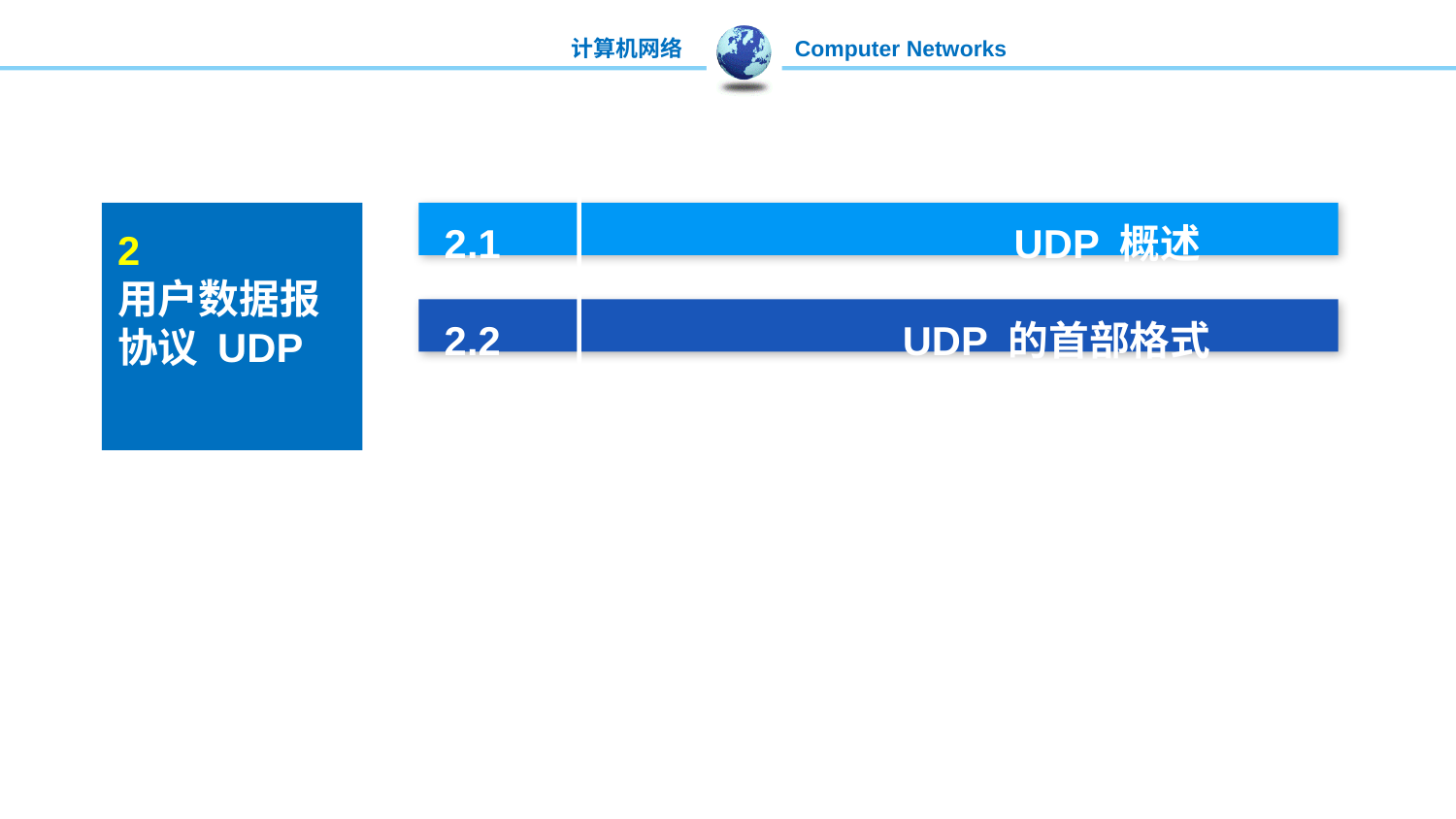

2.1                                              UDP 概述
2.2                                    UDP 的首部格式

2
用户数据报协议 UDP